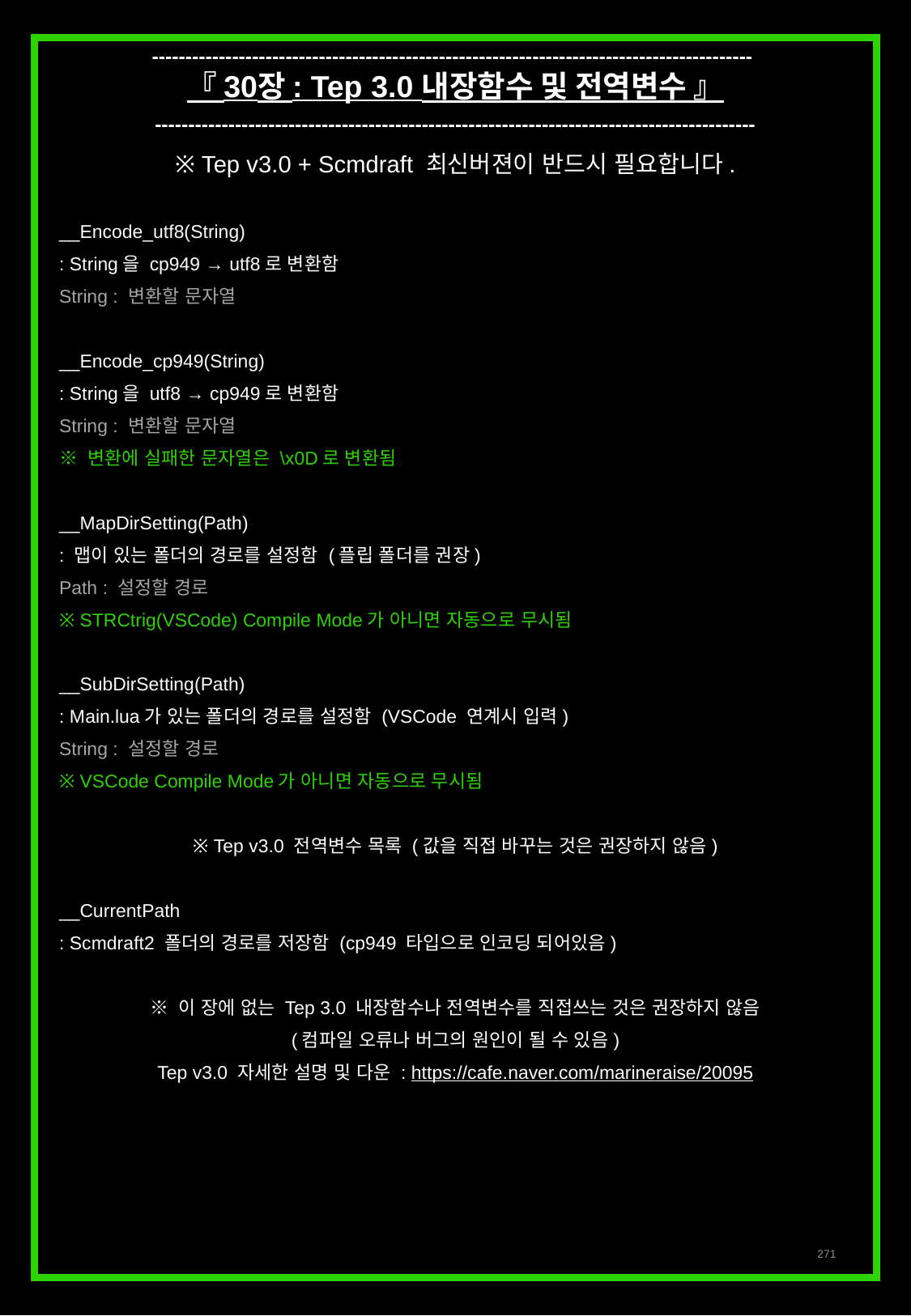

------------------------------------------------------------------------------------------
『 30장 : Tep 3.0 내장함수 및 전역변수 』
------------------------------------------------------------------------------------------

※ Tep v3.0 + Scmdraft 최신버젼이 반드시 필요합니다.

__Encode_utf8(String)
: String을 cp949 → utf8로 변환함
String : 변환할 문자열

__Encode_cp949(String)
: String을 utf8 → cp949로 변환함
String : 변환할 문자열
※ 변환에 실패한 문자열은 \x0D로 변환됨

__MapDirSetting(Path)
: 맵이 있는 폴더의 경로를 설정함 (플립 폴더를 권장)
Path : 설정할 경로
※ STRCtrig(VSCode) Compile Mode가 아니면 자동으로 무시됨

__SubDirSetting(Path)
: Main.lua가 있는 폴더의 경로를 설정함 (VSCode 연계시 입력)
String : 설정할 경로
※ VSCode Compile Mode가 아니면 자동으로 무시됨

※ Tep v3.0 전역변수 목록 (값을 직접 바꾸는 것은 권장하지 않음)

__CurrentPath
: Scmdraft2 폴더의 경로를 저장함 (cp949 타입으로 인코딩 되어있음)

※ 이 장에 없는 Tep 3.0 내장함수나 전역변수를 직접쓰는 것은 권장하지 않음
(컴파일 오류나 버그의 원인이 될 수 있음)
Tep v3.0 자세한 설명 및 다운 : https://cafe.naver.com/marineraise/20095
271